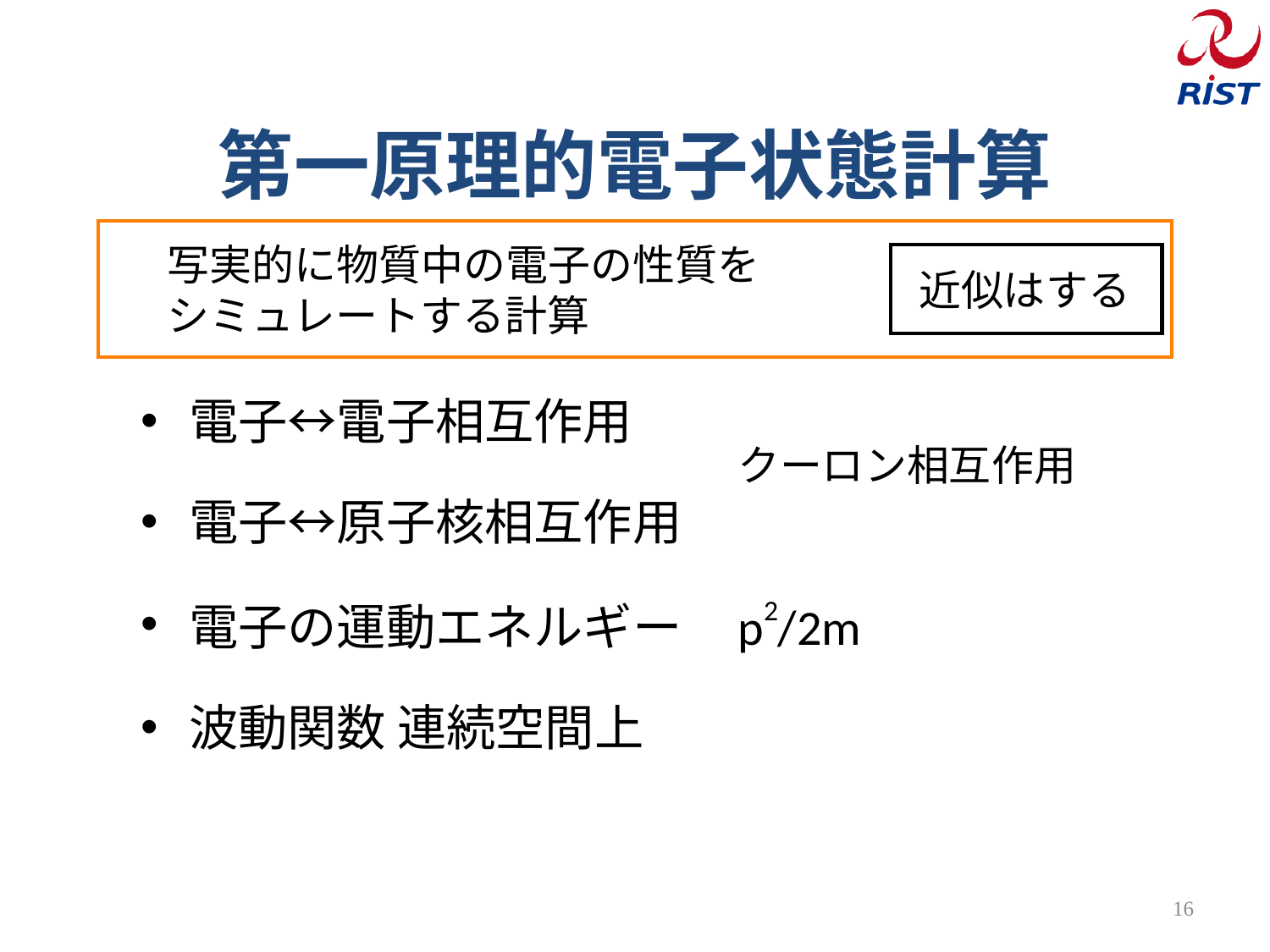

# 第一原理的電子状態計算

写実的に物質中の電子の性質を
シミュレートする計算

近似はする
電子↔電子相互作用
電子↔原子核相互作用
電子の運動エネルギー    p2/2m
波動関数 連続空間上
クーロン相互作用
16